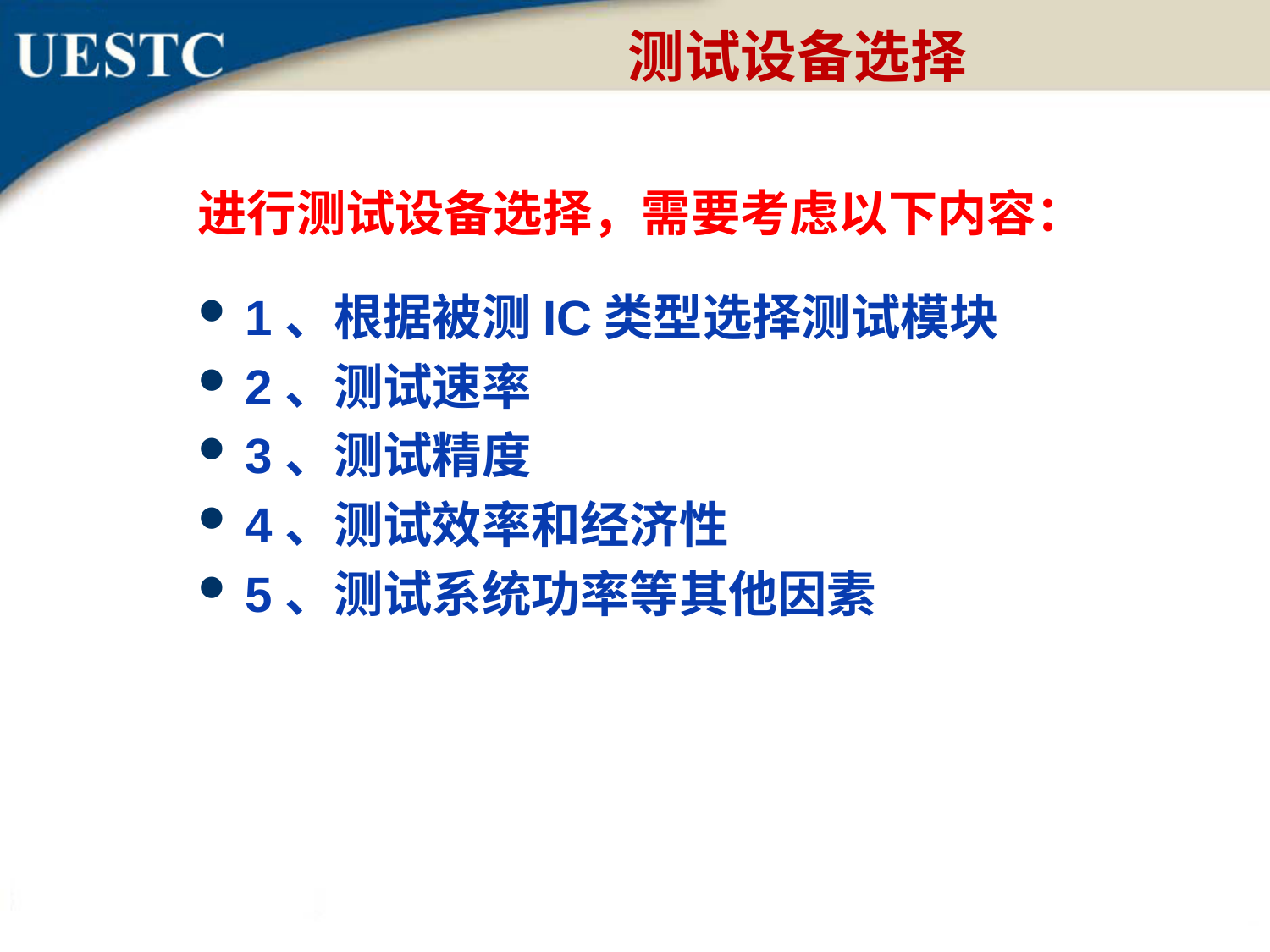

# 测试设备选择
进行测试设备选择，需要考虑以下内容：

1、根据被测IC类型选择测试模块
2、测试速率
3、测试精度
4、测试效率和经济性
5、测试系统功率等其他因素